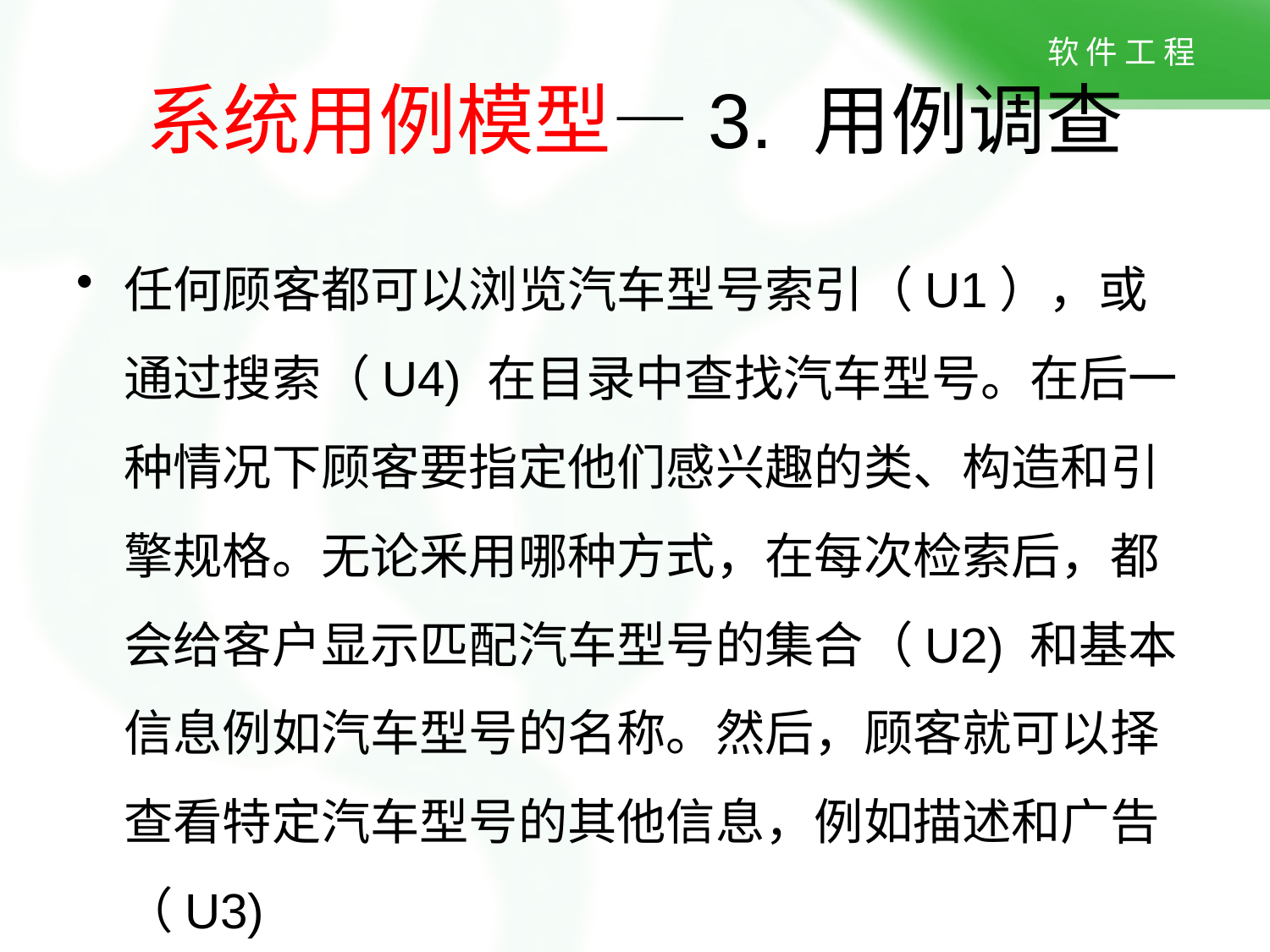

# 系统用例模型—3. 用例调查
任何顾客都可以浏览汽车型号索引（U1），或通过搜索（U4) 在目录中查找汽车型号。在后一种情况下顾客要指定他们感兴趣的类、构造和引擎规格。无论釆用哪种方式，在每次检索后，都会给客户显示匹配汽车型号的集合（U2) 和基本信息例如汽车型号的名称。然后，顾客就可以择查看特定汽车型号的其他信息，例如描述和广告（U3)